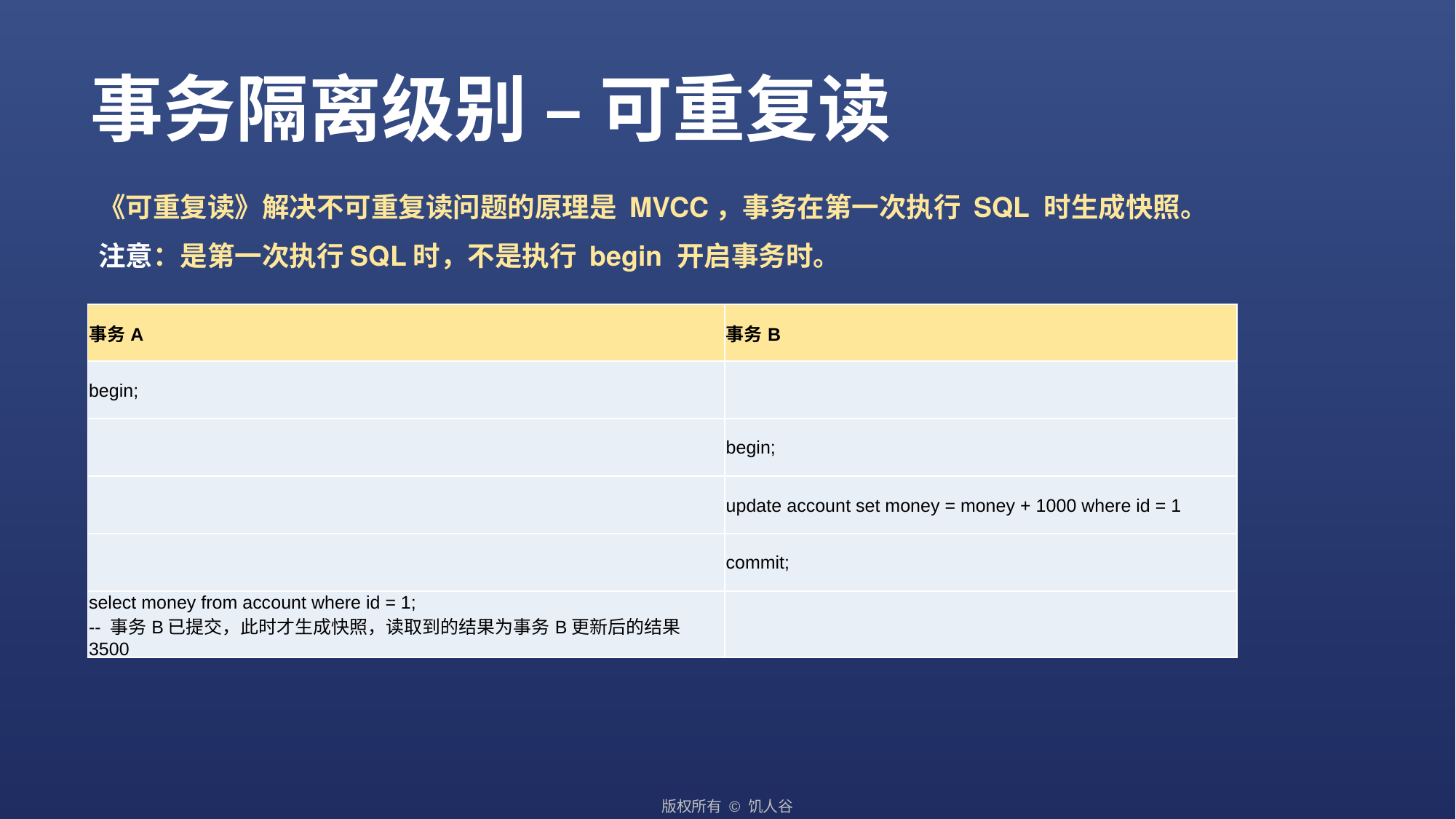

事务隔离级别 – 可重复读
《可重复读》解决不可重复读问题的原理是 MVCC，事务在第一次执行 SQL 时生成快照。
注意：是第一次执行SQL时，不是执行 begin 开启事务时。
| 事务A | 事务B |
| --- | --- |
| begin; |  |
|  | begin; |
|  | update account set money = money + 1000 where id = 1 |
|  | commit; |
| select money from account where id = 1; -- 事务B已提交，此时才生成快照，读取到的结果为事务B更新后的结果 3500 |  |